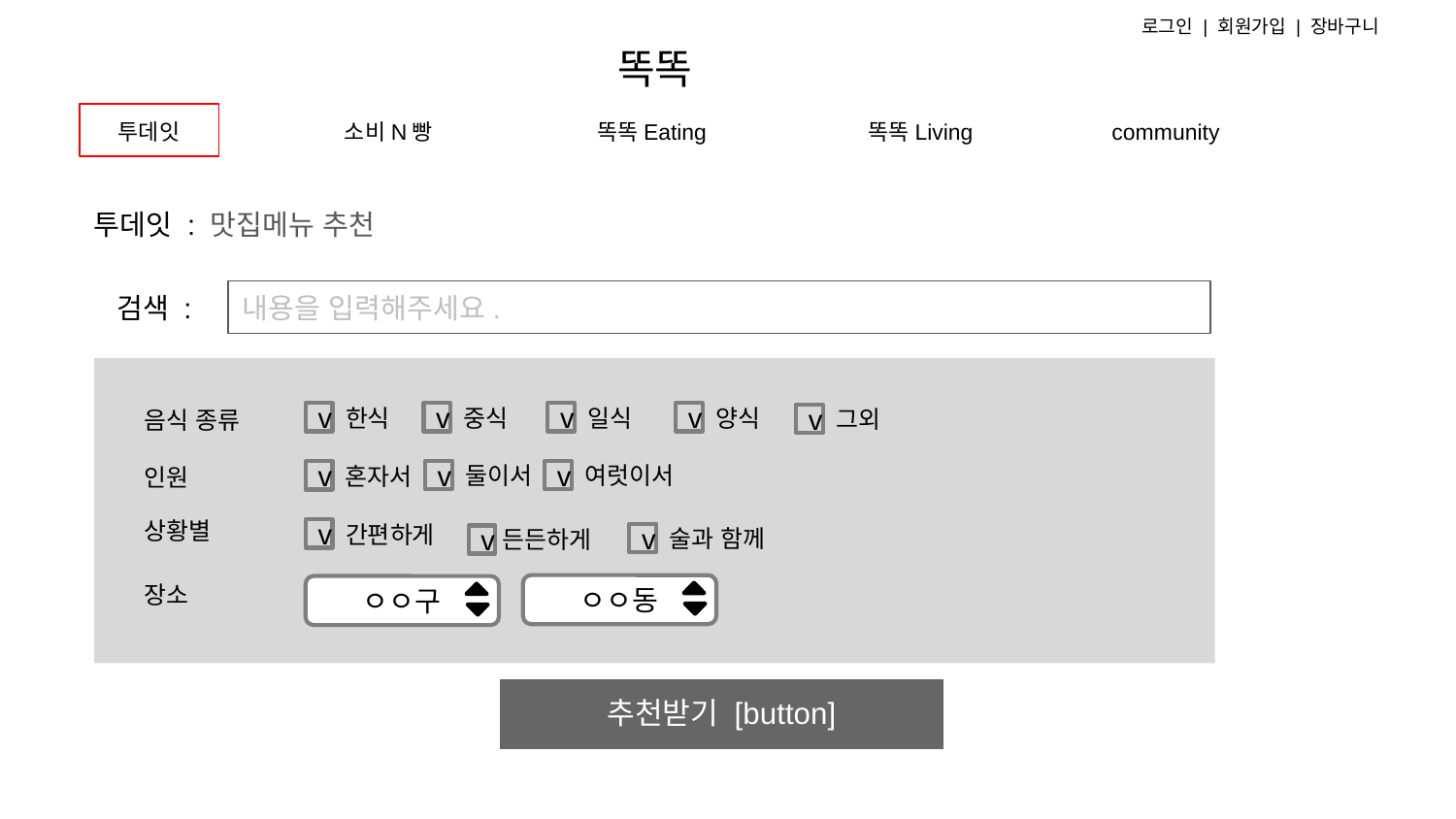

로그인 | 회원가입 | 장바구니
똑똑
투데잇
소비N빵
똑똑Eating
똑똑Living
community
# 투데잇 : 맛집메뉴 추천
내용을 입력해주세요.
검색 :
필터링 페이지
[input], [select > option]
(예 : 한식,양식 / 혼자먹기, 집들이 / 주소)

한식
중식
일식
양식
그외
음식 종류
v
v
v
v
v
둘이서
여럿이서
혼자서
인원
v
v
v
상황별
간편하게
술과 함께
든든하게
v
v
v
장소
ㅇㅇ동
ㅇㅇ구

추천받기 [button]